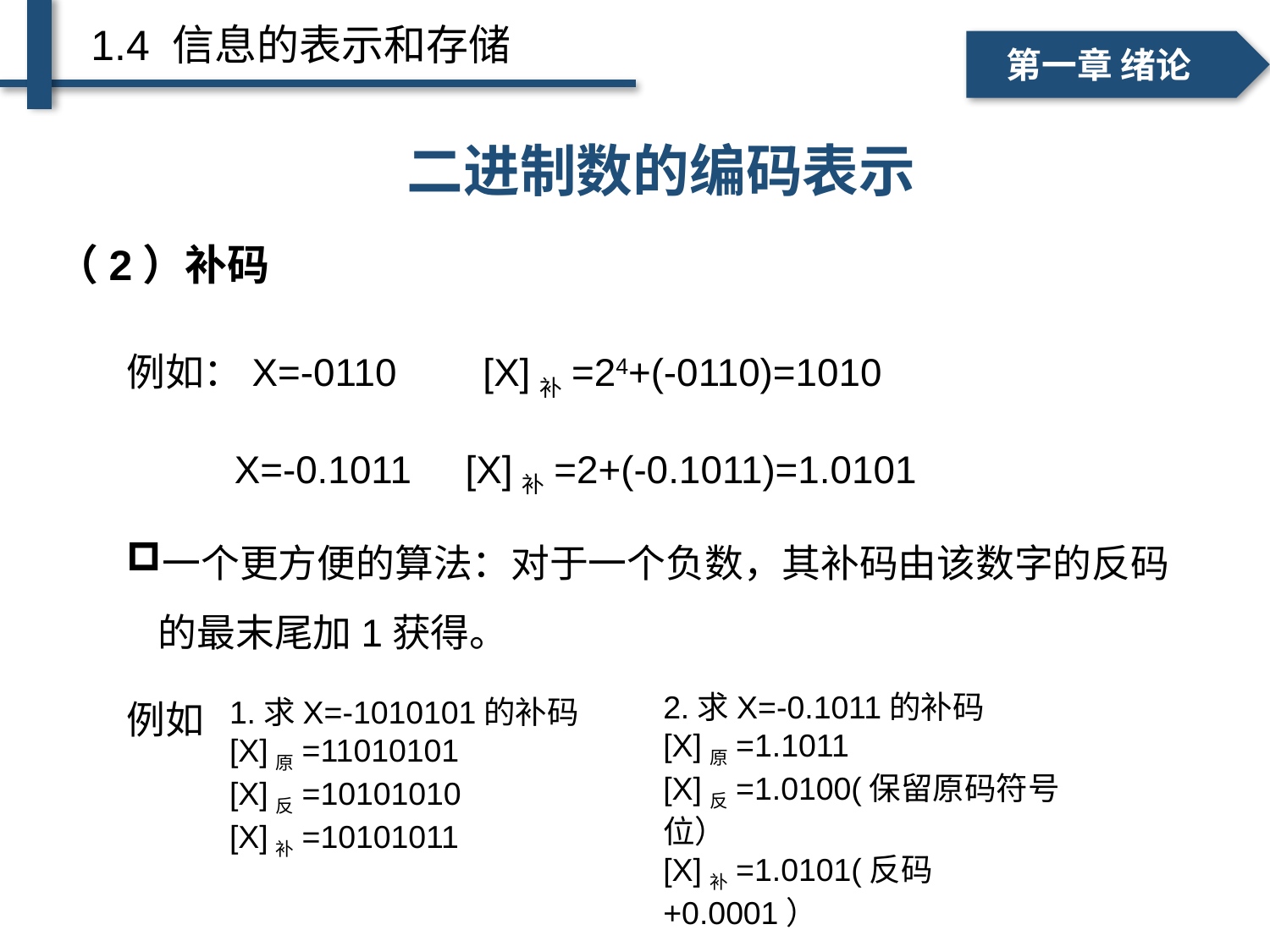

1.4 信息的表示和存储

一、个人简介
二、学术成绩

第一章 绪论
# 不同进位计数制间的转换 ——十进制→ R 进制

二进制数的编码表示
（2）补码
例如：X=-0110        [X]补=24+(-0110)=1010
          X=-0.1011     [X]补=2+(-0.1011)=1.0101
一个更方便的算法：对于一个负数，其补码由该数字的反码的最末尾加1获得。
例如

2.求X=-0.1011的补码
[X]原=1.1011
[X]反=1.0100(保留原码符号位）
[X]补=1.0101(反码+0.0001）
1.求X=-1010101的补码
[X]原=11010101
[X]反=10101010
[X]补=10101011
65